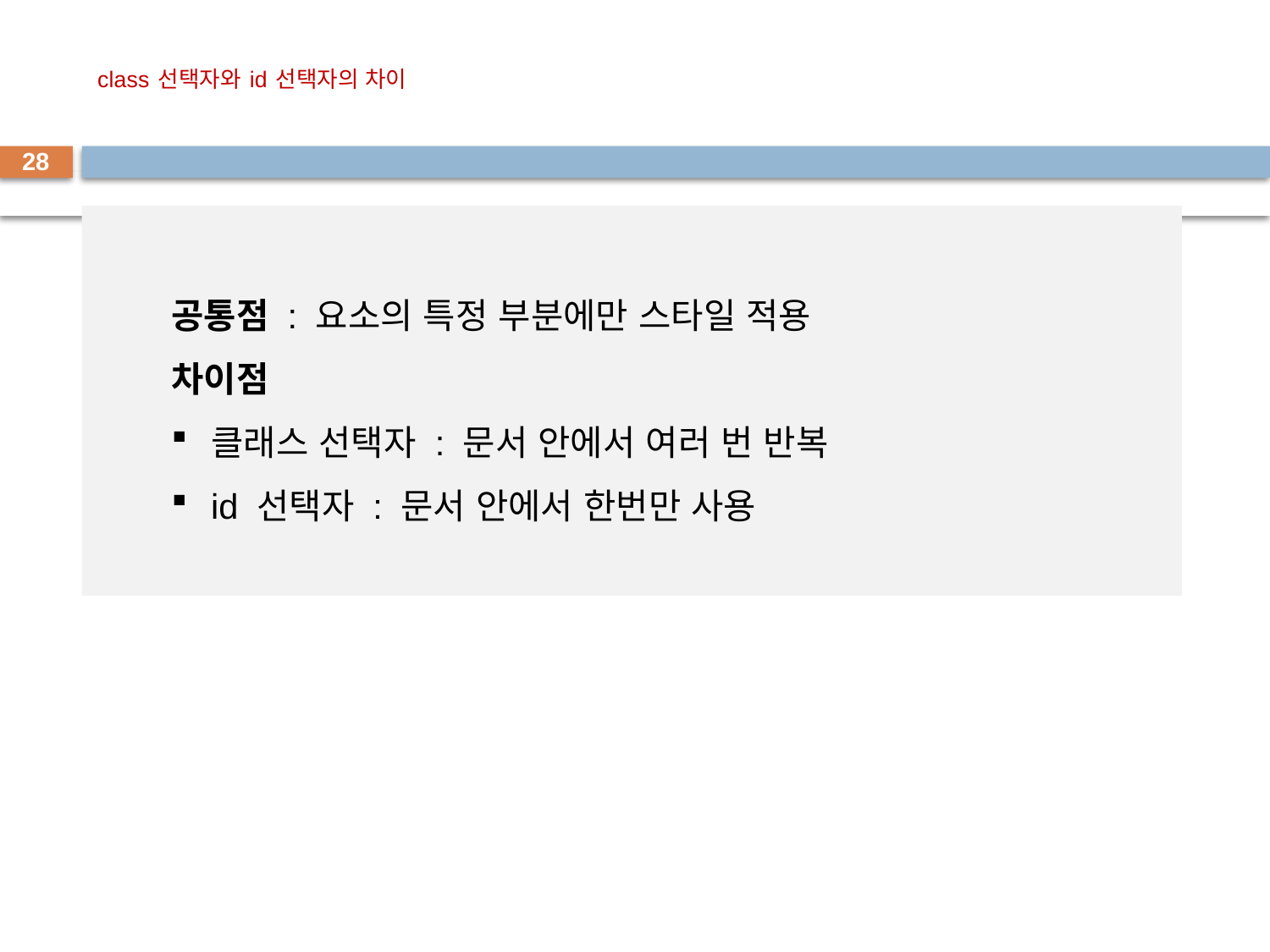

# class 선택자와 id 선택자의 차이
28

공통점 : 요소의 특정 부분에만 스타일 적용
차이점
클래스 선택자 : 문서 안에서 여러 번 반복
id 선택자 : 문서 안에서 한번만 사용